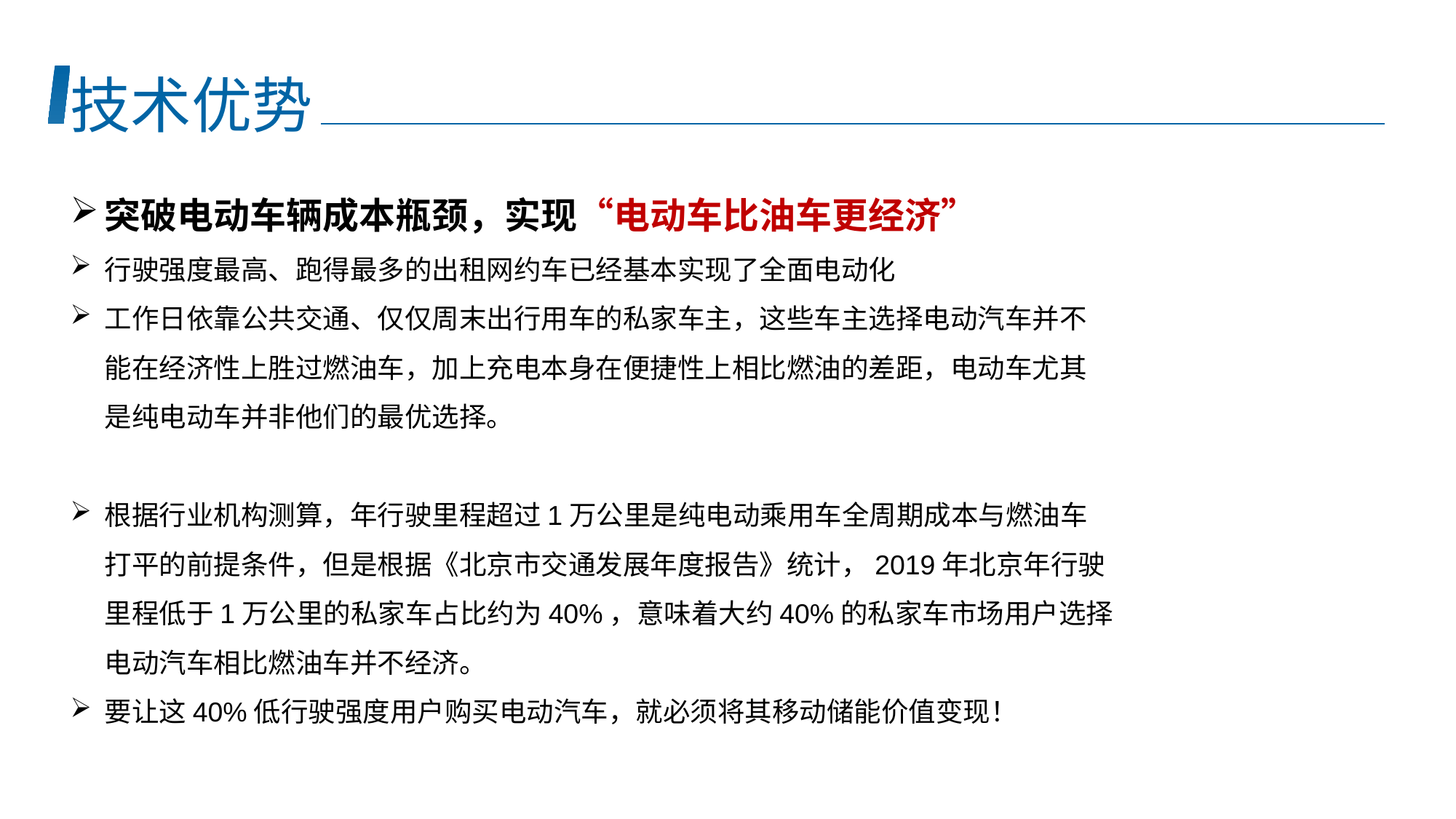

技术优势
突破电动车辆成本瓶颈，实现“电动车比油车更经济”
行驶强度最高、跑得最多的出租网约车已经基本实现了全面电动化
工作日依靠公共交通、仅仅周末出行用车的私家车主，这些车主选择电动汽车并不能在经济性上胜过燃油车，加上充电本身在便捷性上相比燃油的差距，电动车尤其是纯电动车并非他们的最优选择。

根据行业机构测算，年行驶里程超过1万公里是纯电动乘用车全周期成本与燃油车打平的前提条件，但是根据《北京市交通发展年度报告》统计，2019年北京年行驶里程低于1万公里的私家车占比约为40%，意味着大约40%的私家车市场用户选择电动汽车相比燃油车并不经济。
要让这40%低行驶强度用户购买电动汽车，就必须将其移动储能价值变现！